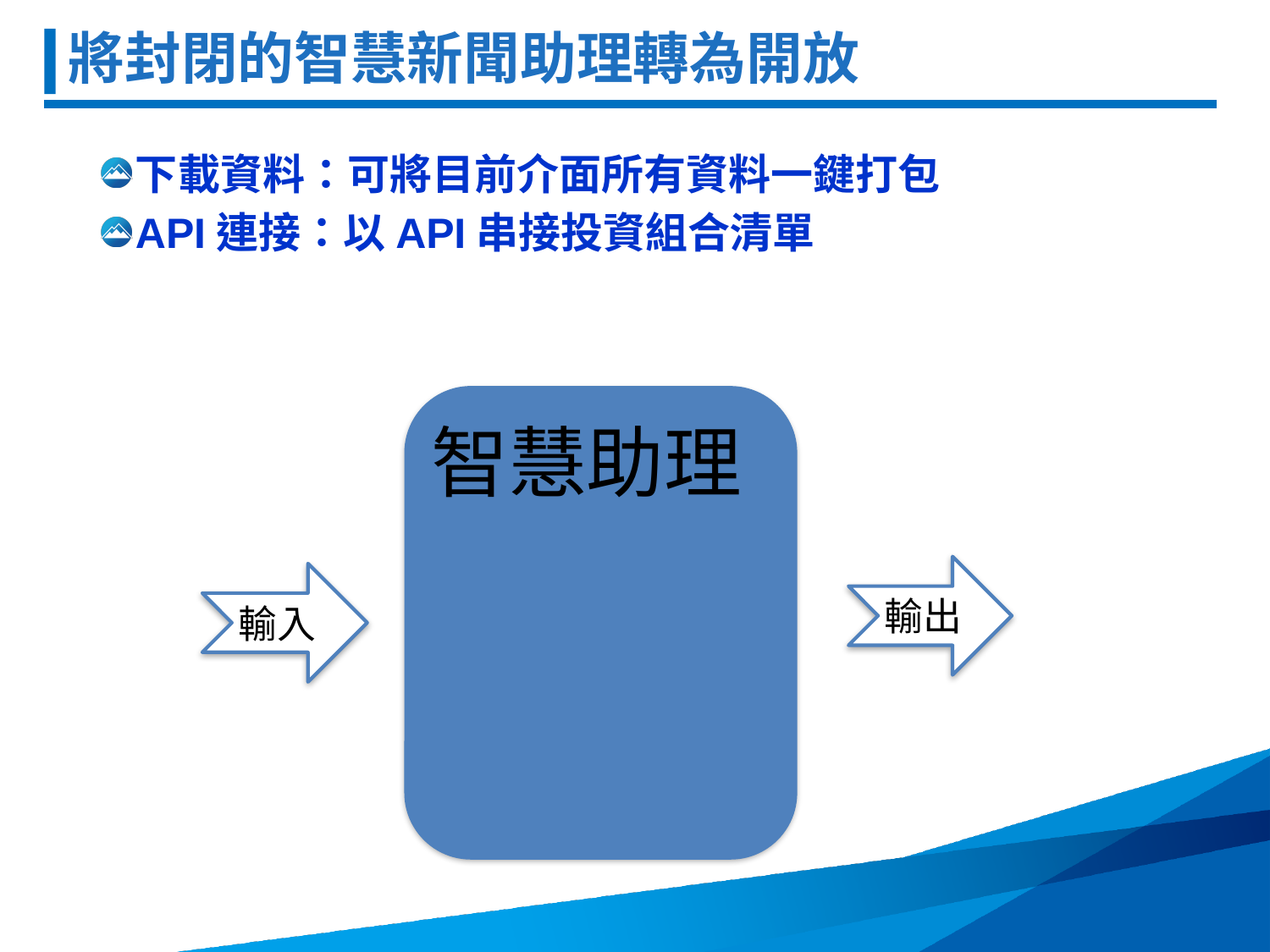

# 將封閉的智慧新聞助理轉為開放
下載資料：可將目前介面所有資料一鍵打包
API連接：以API串接投資組合清單
智慧助理

輸出
輸入